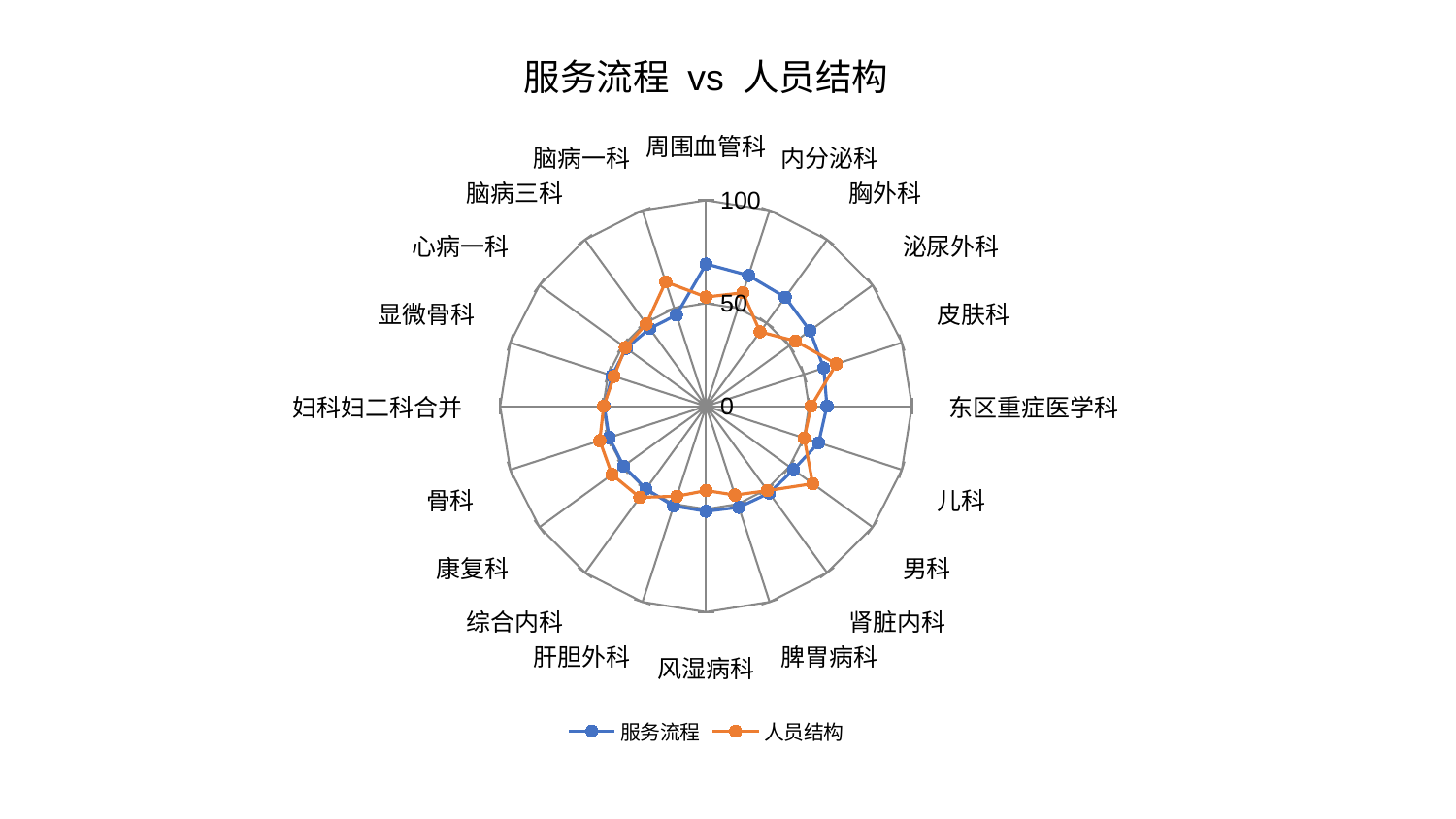

### Chart: 服务流程 vs 人员结构

| Category | 服务流程 | 人员结构 |
|---|---|---|
| 周围血管科 | 69.07603051343327 | 53.053028635090556 |
| 内分泌科 | 66.82540878997554 | 57.953922704323055 |
| 胸外科 | 65.42760809415562 | 44.663304248476905 |
| 泌尿外科 | 62.383219150544264 | 53.77362063959719 |
| 皮肤科 | 60.10604386875552 | 66.62191769482877 |
| 东区重症医学科 | 58.734466218136575 | 51.05561738928344 |
| 儿科 | 57.50587154527413 | 50.16727813740114 |
| 男科 | 52.49944386246041 | 64.03922020430242 |
| 肾脏内科 | 52.194466020028976 | 50.736479132828684 |
| 脾胃病科 | 51.65110977308834 | 45.39749336847268 |
| 风湿病科 | 51.0624085666908 | 40.989860299088335 |
| 肝胆外科 | 50.9746631844492 | 46.015122138656565 |
| 综合内科 | 49.68942786352125 | 54.75611688059801 |
| 康复科 | 49.52240060542052 | 56.49607606399567 |
| 骨科 | 49.48813277362362 | 54.2819169228783 |
| 妇科妇二科合并 | 49.46065717856648 | 49.74390384588047 |
| 显微骨科 | 48.01020337407601 | 47.00034624889982 |
| 心病一科 | 47.926199301793524 | 48.45615708396541 |
| 脑病三科 | 46.60910685421208 | 49.38370389164798 |
| 脑病一科 | 46.59107366650095 | 63.486666269036334 |
60